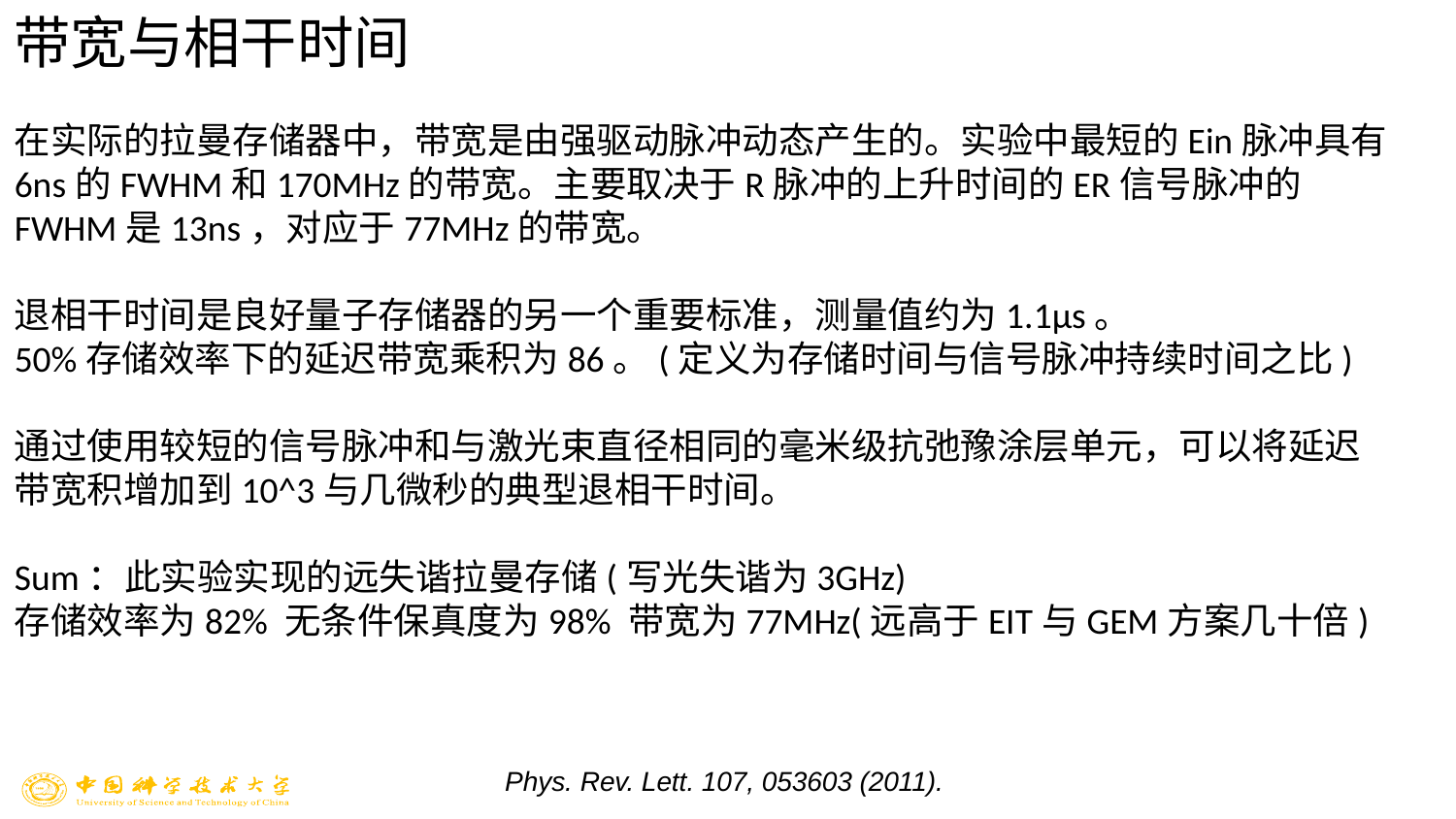

带宽与相干时间
在实际的拉曼存储器中，带宽是由强驱动脉冲动态产生的。实验中最短的Ein脉冲具有6ns的FWHM和170MHz的带宽。主要取决于R脉冲的上升时间的ER信号脉冲的FWHM是13ns，对应于77MHz的带宽。

退相干时间是良好量子存储器的另一个重要标准，测量值约为1.1μs。
50%存储效率下的延迟带宽乘积为86。(定义为存储时间与信号脉冲持续时间之比)

通过使用较短的信号脉冲和与激光束直径相同的毫米级抗弛豫涂层单元，可以将延迟带宽积增加到10^3与几微秒的典型退相干时间。

Sum：此实验实现的远失谐拉曼存储(写光失谐为3GHz)
存储效率为82% 无条件保真度为98% 带宽为77MHz(远高于EIT与GEM方案几十倍)
Phys. Rev. Lett. 107, 053603 (2011).
23